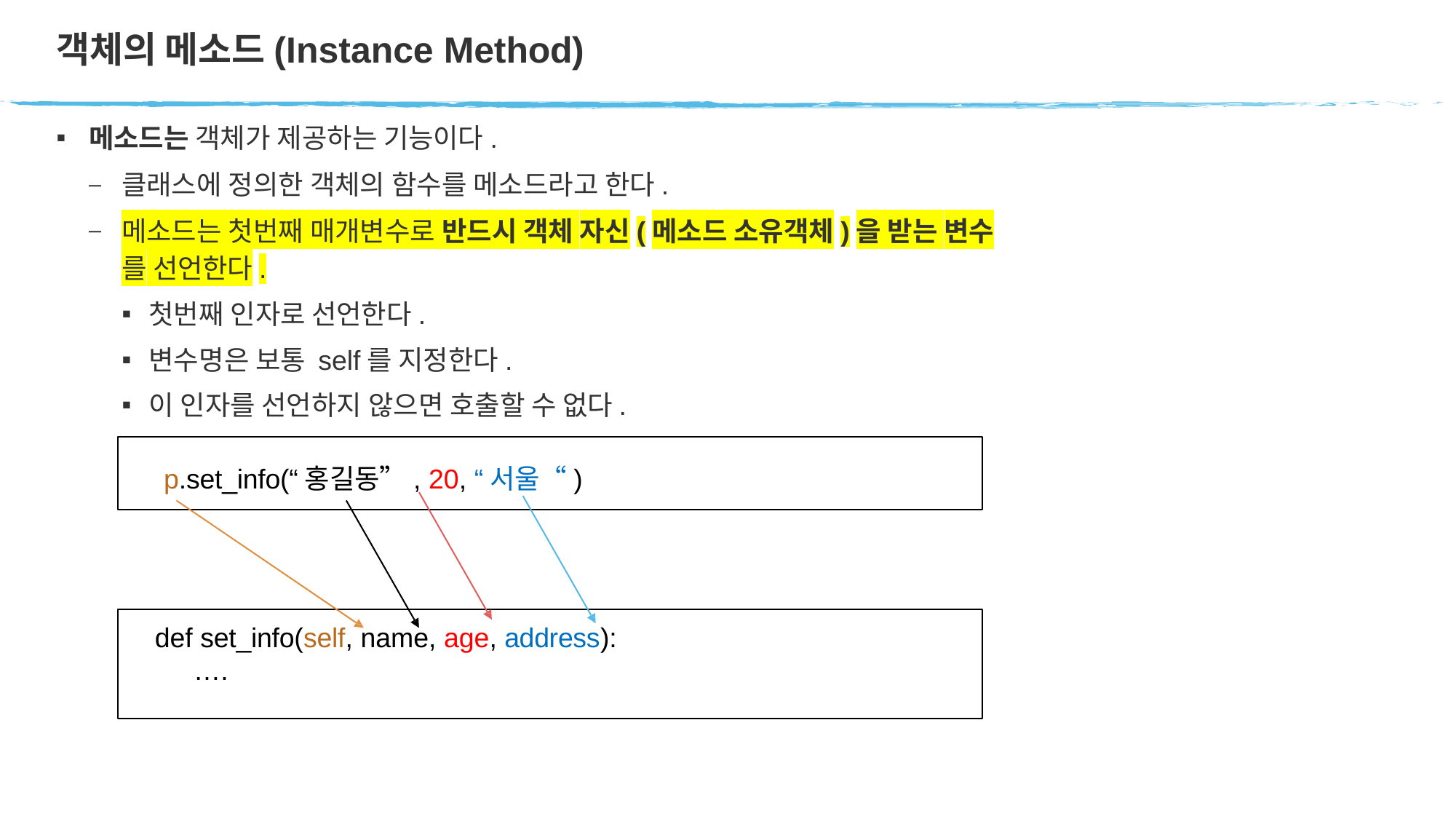

# 객체의 메소드(Instance Method)
메소드는 객체가 제공하는 기능이다.
클래스에 정의한 객체의 함수를 메소드라고 한다.
메소드는 첫번째 매개변수로 반드시 객체 자신(메소드 소유객체)을 받는 변수
를 선언한다.
첫번째 인자로 선언한다.
변수명은 보통 self를 지정한다.
이 인자를 선언하지 않으면 호출할 수 없다.
p.set_info(“홍길동”, 20, “서울“)

def set_info(self, name, age, address):
….